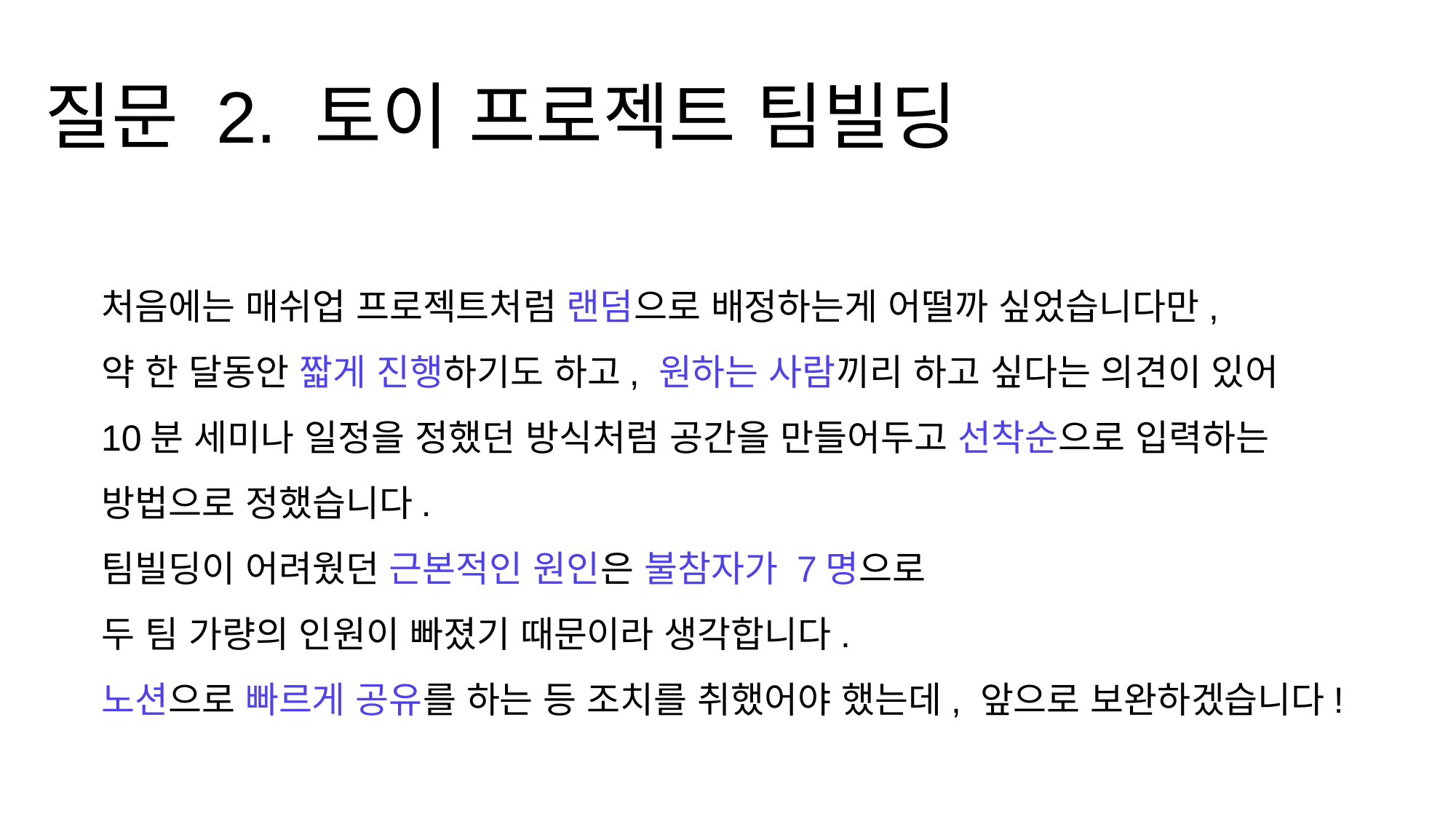

질문 2. 토이 프로젝트 팀빌딩
처음에는 매쉬업 프로젝트처럼 랜덤으로 배정하는게 어떨까 싶었습니다만,
약 한 달동안 짧게 진행하기도 하고, 원하는 사람끼리 하고 싶다는 의견이 있어
10분 세미나 일정을 정했던 방식처럼 공간을 만들어두고 선착순으로 입력하는
방법으로 정했습니다.
팀빌딩이 어려웠던 근본적인 원인은 불참자가 7명으로
두 팀 가량의 인원이 빠졌기 때문이라 생각합니다.
노션으로 빠르게 공유를 하는 등 조치를 취했어야 했는데, 앞으로 보완하겠습니다!